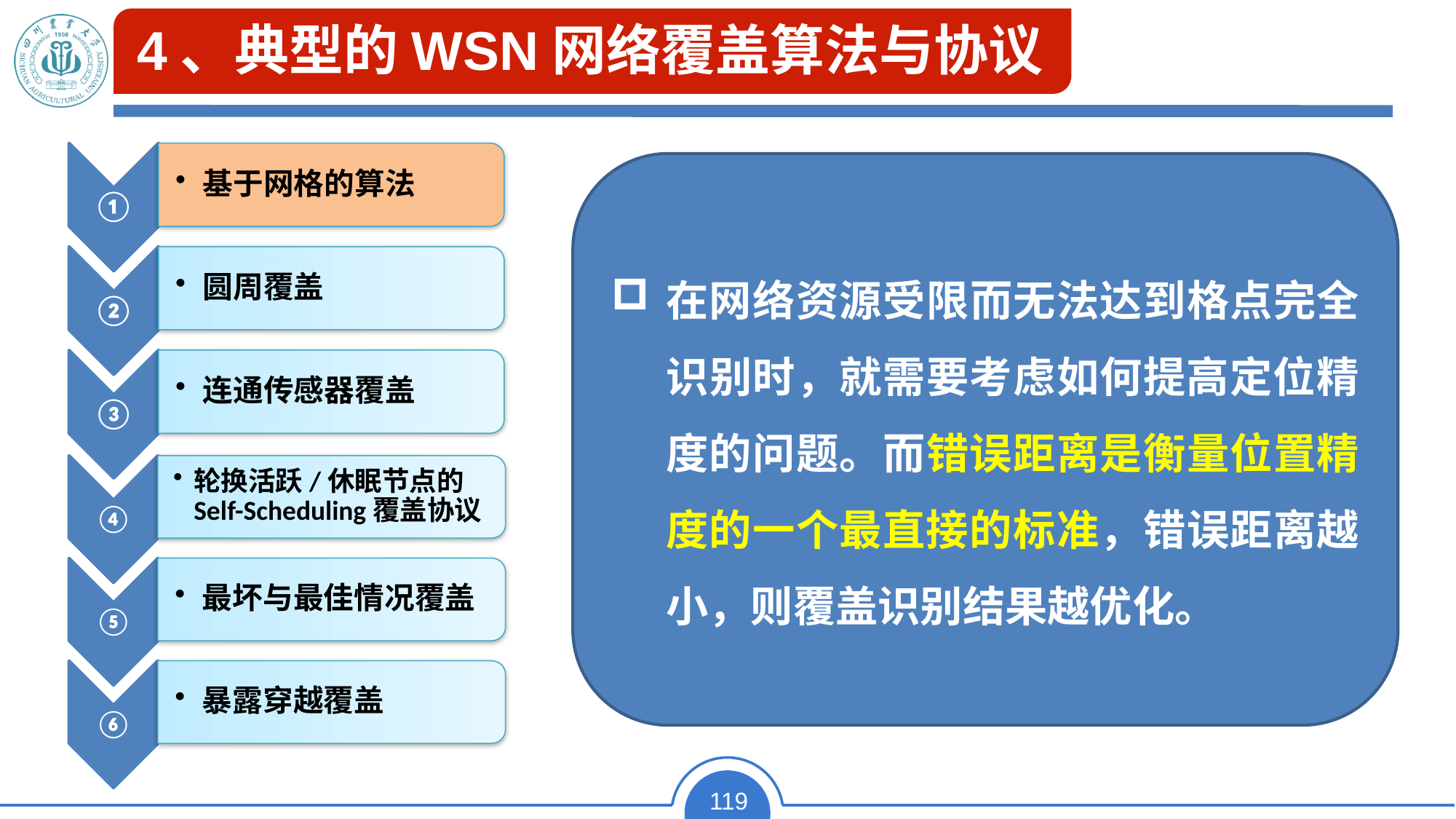

# 4、典型的WSN网络覆盖算法与协议
①
基于网格的算法
②
圆周覆盖
③
连通传感器覆盖
在网络资源受限而无法达到格点完全识别时，就需要考虑如何提高定位精度的问题。而错误距离是衡量位置精度的一个最直接的标准，错误距离越小，则覆盖识别结果越优化。
④
轮换活跃/休眠节点的Self-Scheduling覆盖协议
⑤
最坏与最佳情况覆盖
⑥
暴露穿越覆盖